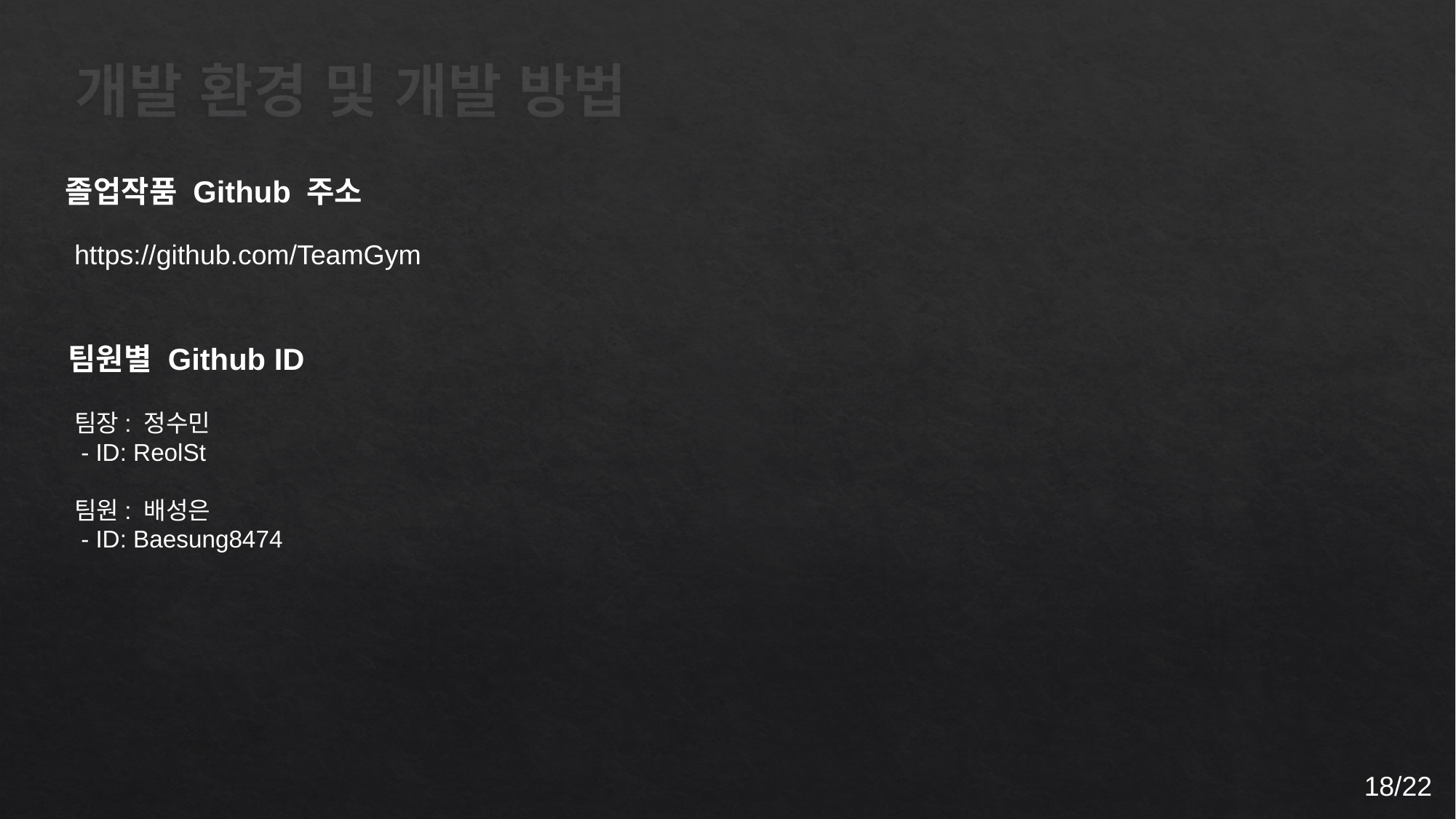

# 개발 환경 및 개발 방법
졸업작품 Github 주소
https://github.com/TeamGym
팀원별 Github ID
팀장: 정수민
 - ID: ReolSt

팀원: 배성은
 - ID: Baesung8474

18/22